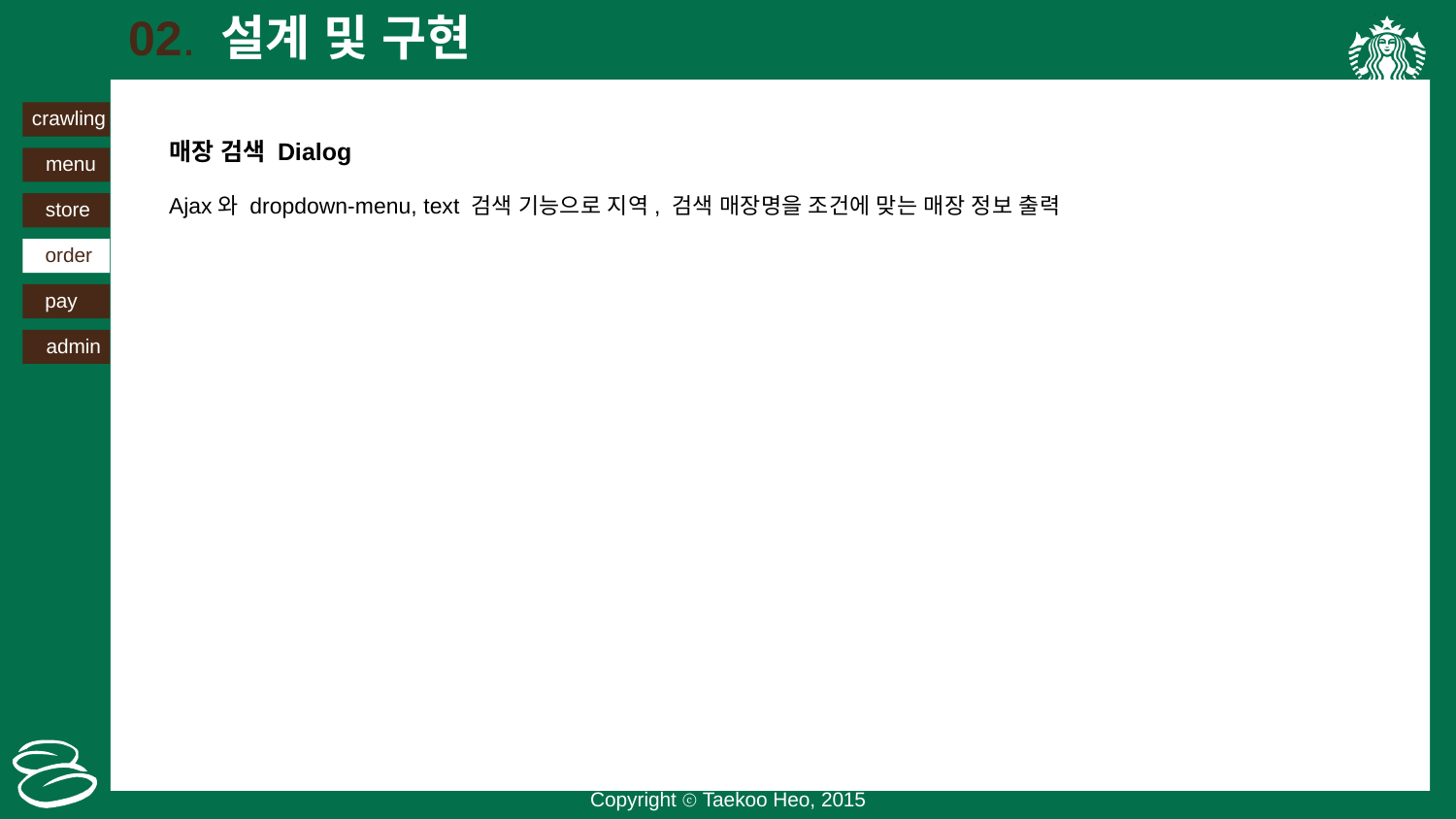

02. 설계 및 구현
crawling

menu

store

order

pay

admin

매장 검색 Dialog

Ajax와 dropdown-menu, text 검색 기능으로 지역, 검색 매장명을 조건에 맞는 매장 정보 출력